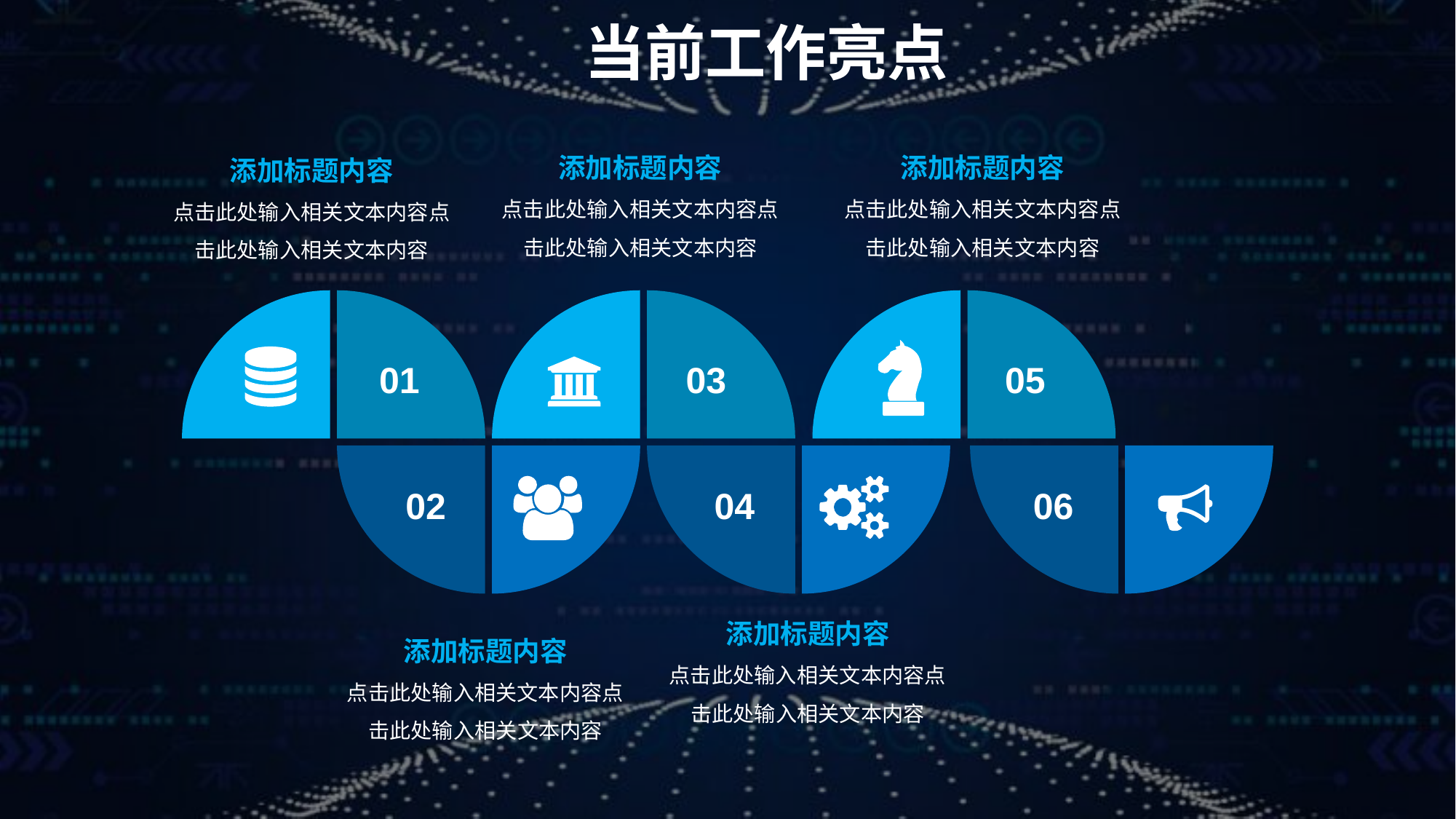

当前工作亮点
添加标题内容
点击此处输入相关文本内容点击此处输入相关文本内容
添加标题内容
点击此处输入相关文本内容点击此处输入相关文本内容
添加标题内容
点击此处输入相关文本内容点击此处输入相关文本内容

01
03
05

02
04
06

添加标题内容
点击此处输入相关文本内容点击此处输入相关文本内容
添加标题内容
点击此处输入相关文本内容点击此处输入相关文本内容